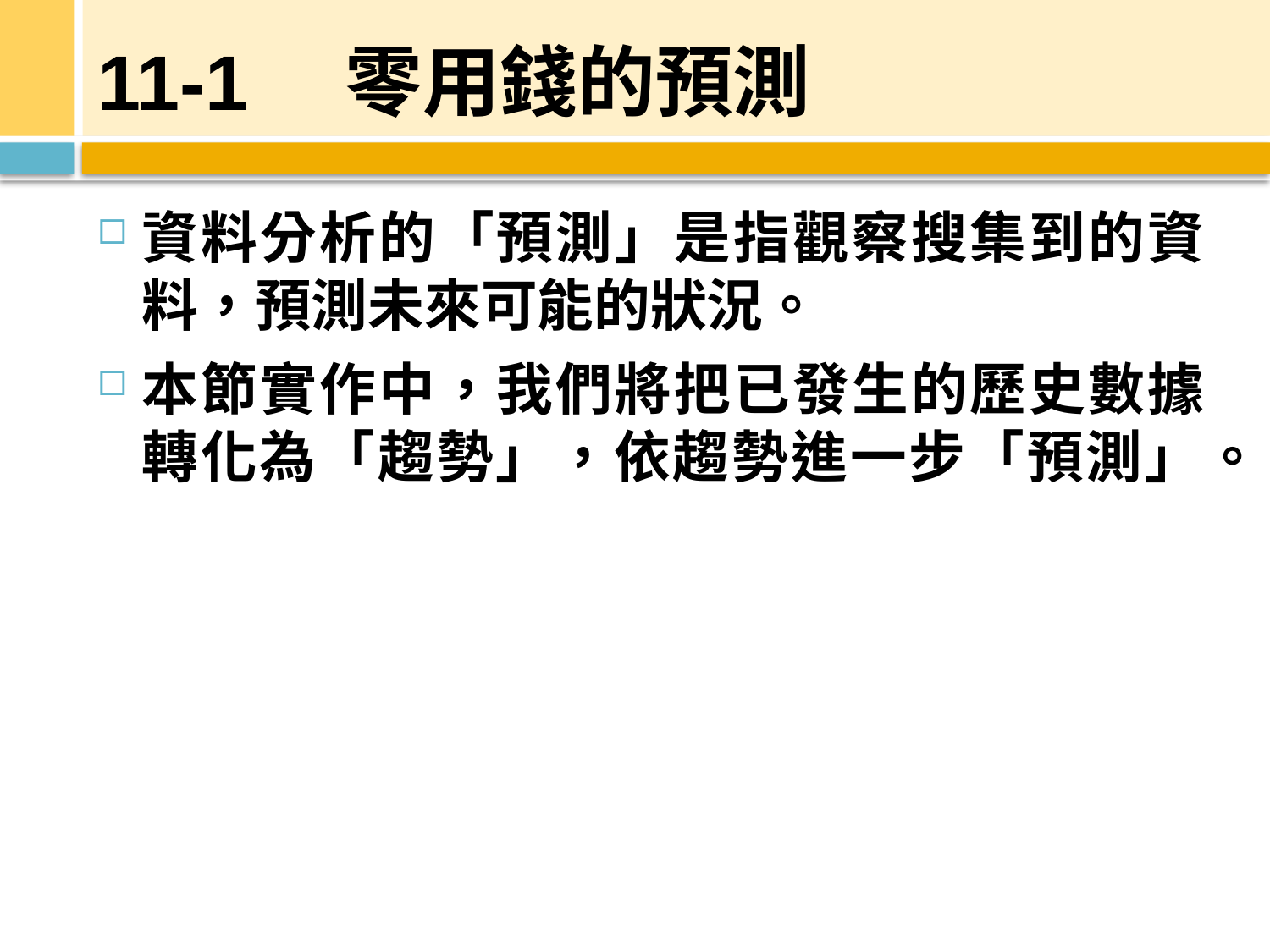

# 11-1　零用錢的預測
資料分析的「預測」是指觀察搜集到的資料，預測未來可能的狀況。
本節實作中，我們將把已發生的歷史數據轉化為「趨勢」，依趨勢進一步「預測」。